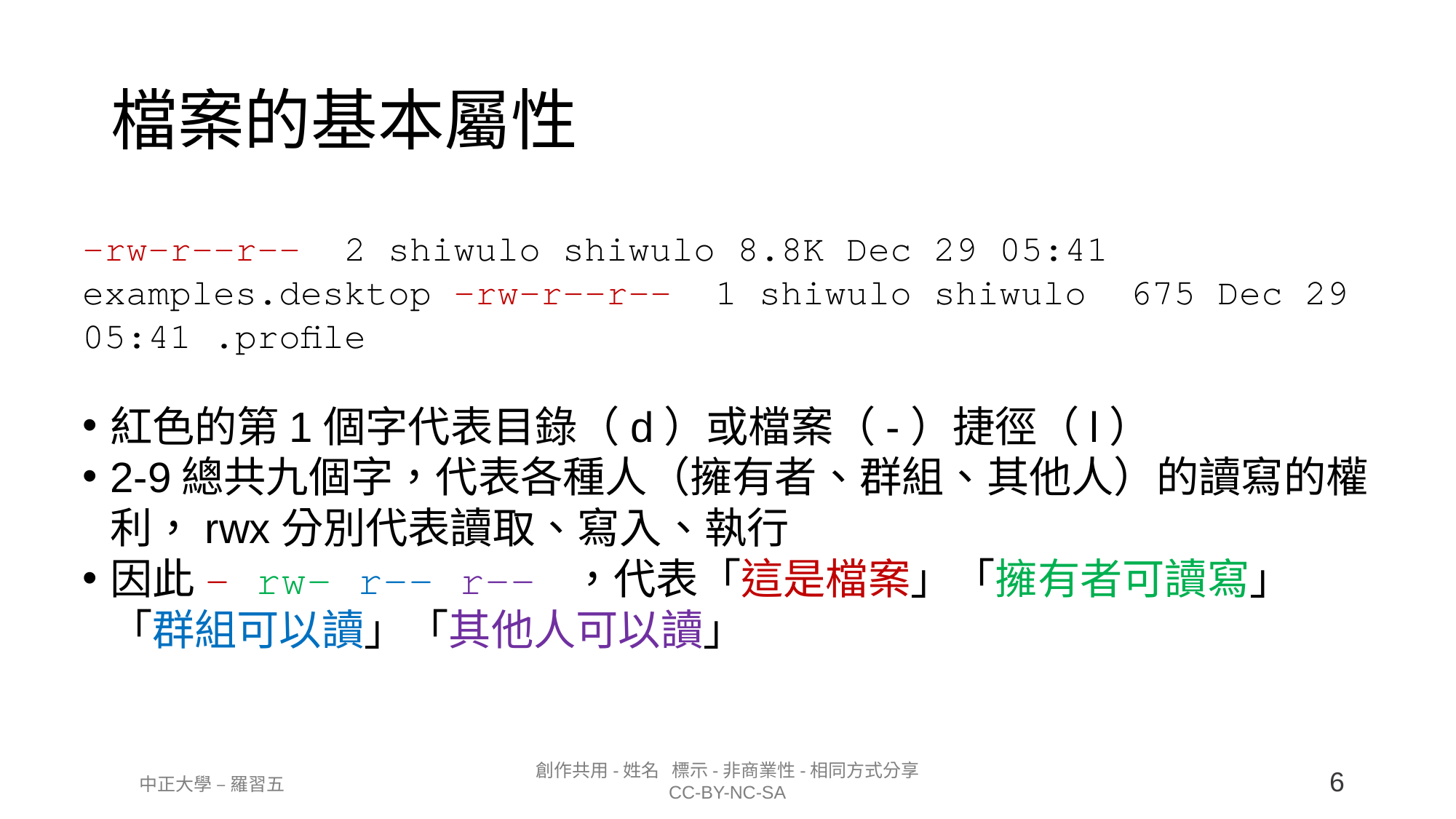

檔案的基本屬性
-rw-r--r--  2 shiwulo shiwulo 8.8K Dec 29 05:41 examples.desktop -rw-r--r--  1 shiwulo shiwulo  675 Dec 29 05:41 .profile

紅色的第1個字代表目錄（d）或檔案（-）捷徑（l）
2-9總共九個字，代表各種人（擁有者、群組、其他人）的讀寫的權利，rwx分別代表讀取、寫入、執行
因此- rw- r-- r-- ，代表「這是檔案」「擁有者可讀寫」「群組可以讀」「其他人可以讀」